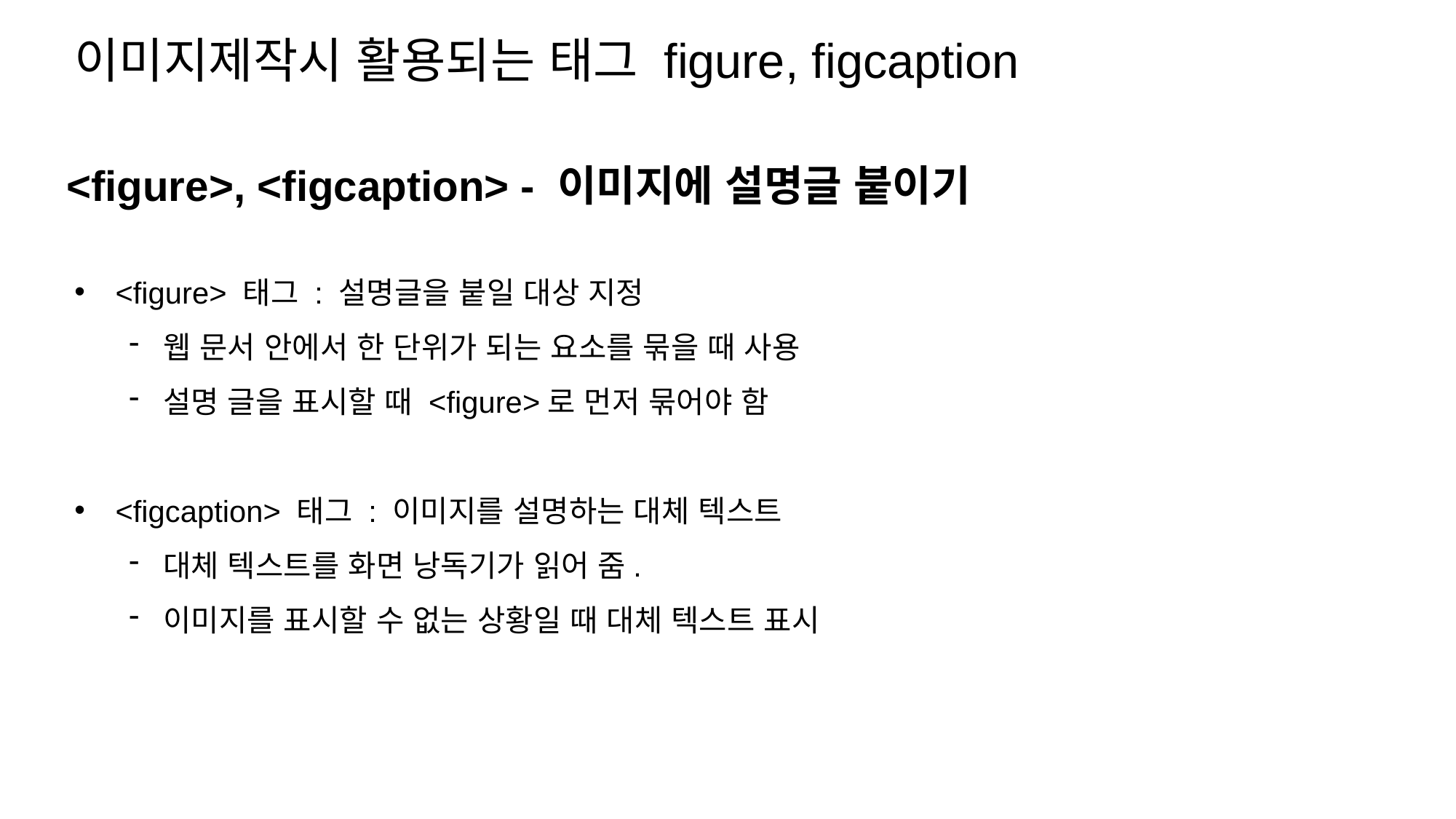

# 이미지제작시 활용되는 태그 figure, figcaption
03-1
<figure>, <figcaption> - 이미지에 설명글 붙이기
<figure> 태그 : 설명글을 붙일 대상 지정
웹 문서 안에서 한 단위가 되는 요소를 묶을 때 사용
설명 글을 표시할 때 <figure>로 먼저 묶어야 함

<figcaption> 태그 : 이미지를 설명하는 대체 텍스트
대체 텍스트를 화면 낭독기가 읽어 줌.
이미지를 표시할 수 없는 상황일 때 대체 텍스트 표시